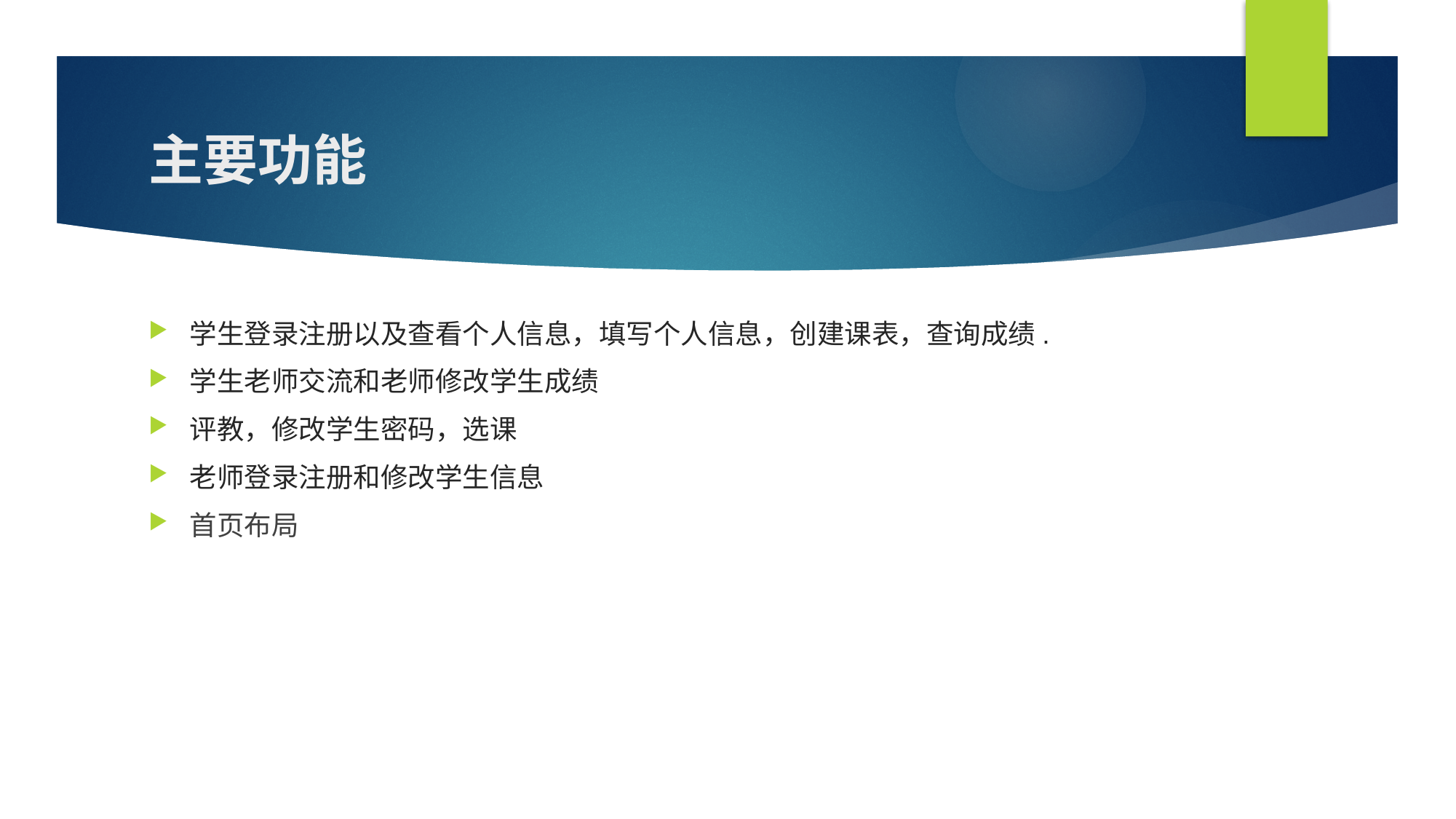

# 主要功能
学生登录注册以及查看个人信息，填写个人信息，创建课表，查询成绩.
学生老师交流和老师修改学生成绩
评教，修改学生密码，选课
老师登录注册和修改学生信息
首页布局